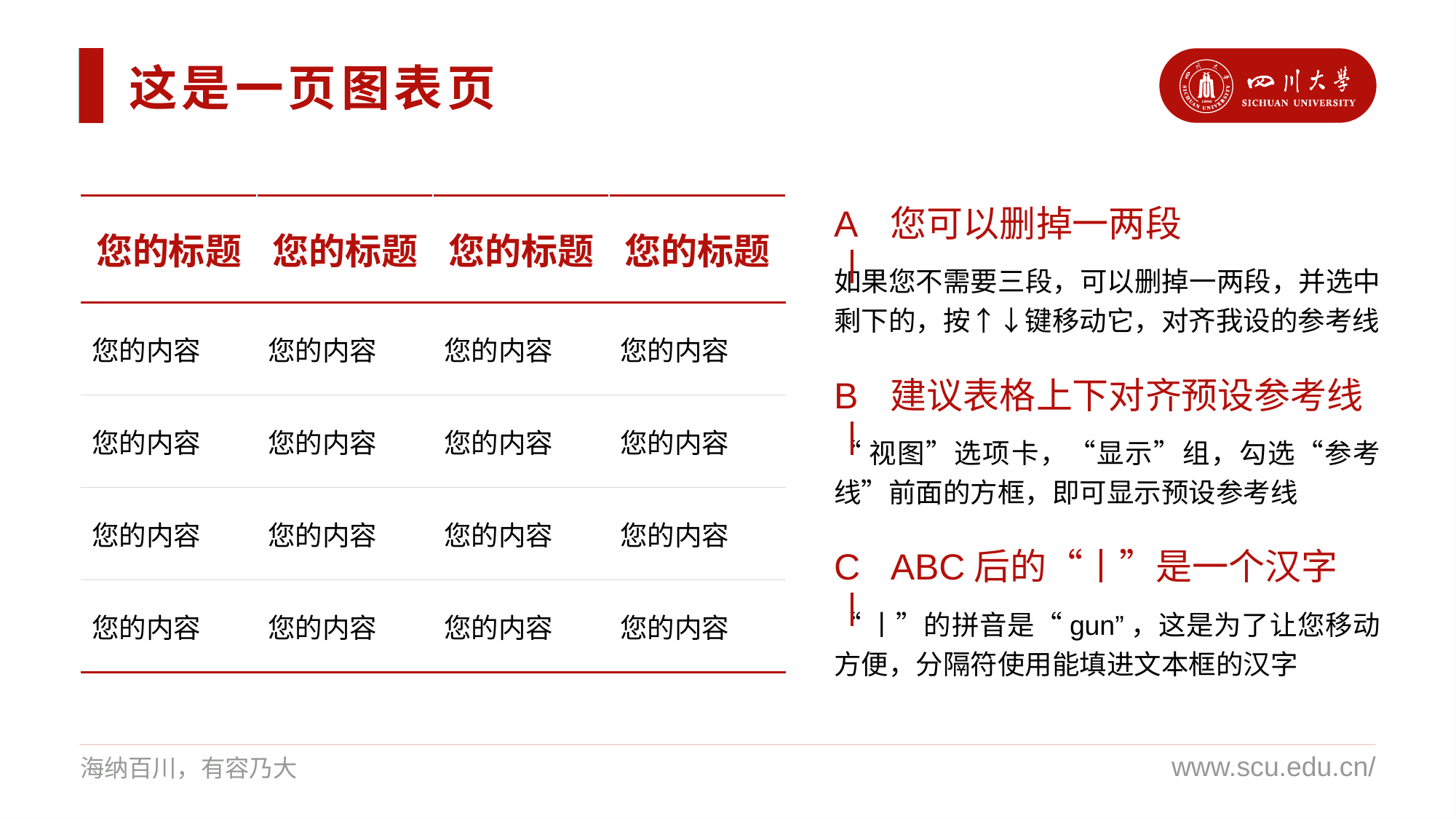

这是一页图表页
| 您的标题 | 您的标题 | 您的标题 | 您的标题 |
| --- | --- | --- | --- |
| 您的内容 | 您的内容 | 您的内容 | 您的内容 |
| 您的内容 | 您的内容 | 您的内容 | 您的内容 |
| 您的内容 | 您的内容 | 您的内容 | 您的内容 |
| 您的内容 | 您的内容 | 您的内容 | 您的内容 |
A丨
您可以删掉一两段
如果您不需要三段，可以删掉一两段，并选中剩下的，按↑↓键移动它，对齐我设的参考线
B丨
建议表格上下对齐预设参考线
“视图”选项卡，“显示”组，勾选“参考线”前面的方框，即可显示预设参考线
C丨
ABC后的“丨”是一个汉字
“丨”的拼音是“gun”，这是为了让您移动方便，分隔符使用能填进文本框的汉字